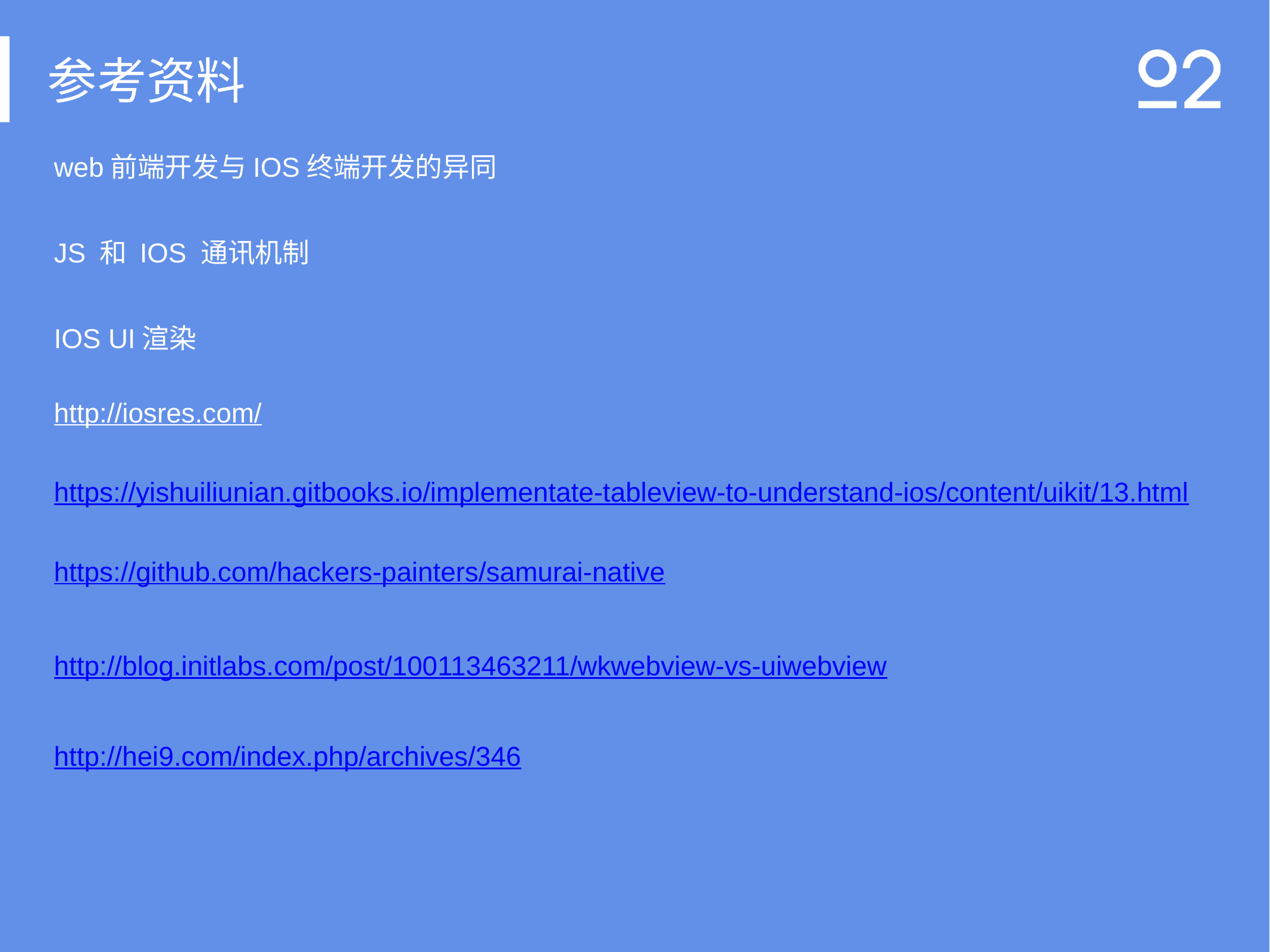

# 参考资料
web前端开发与IOS终端开发的异同
JS 和 IOS 通讯机制
IOS UI渲染
http://iosres.com/
https://yishuiliunian.gitbooks.io/implementate-tableview-to-understand-ios/content/uikit/13.html
https://github.com/hackers-painters/samurai-native
http://blog.initlabs.com/post/100113463211/wkwebview-vs-uiwebview
http://hei9.com/index.php/archives/346